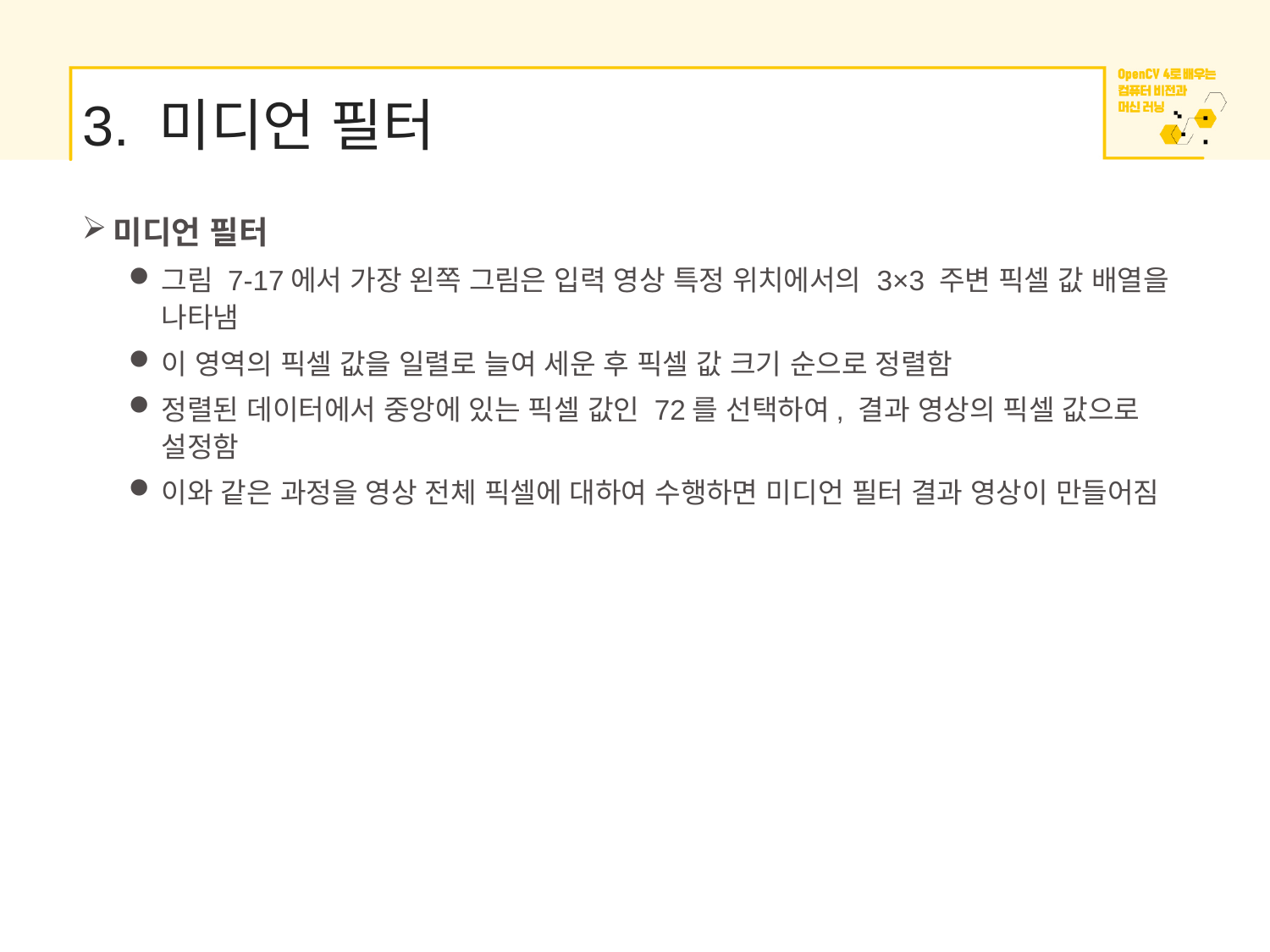

# 3. 미디언 필터
미디언 필터
그림 7-17에서 가장 왼쪽 그림은 입력 영상 특정 위치에서의 3×3 주변 픽셀 값 배열을 나타냄
이 영역의 픽셀 값을 일렬로 늘여 세운 후 픽셀 값 크기 순으로 정렬함
정렬된 데이터에서 중앙에 있는 픽셀 값인 72를 선택하여, 결과 영상의 픽셀 값으로 설정함
이와 같은 과정을 영상 전체 픽셀에 대하여 수행하면 미디언 필터 결과 영상이 만들어짐